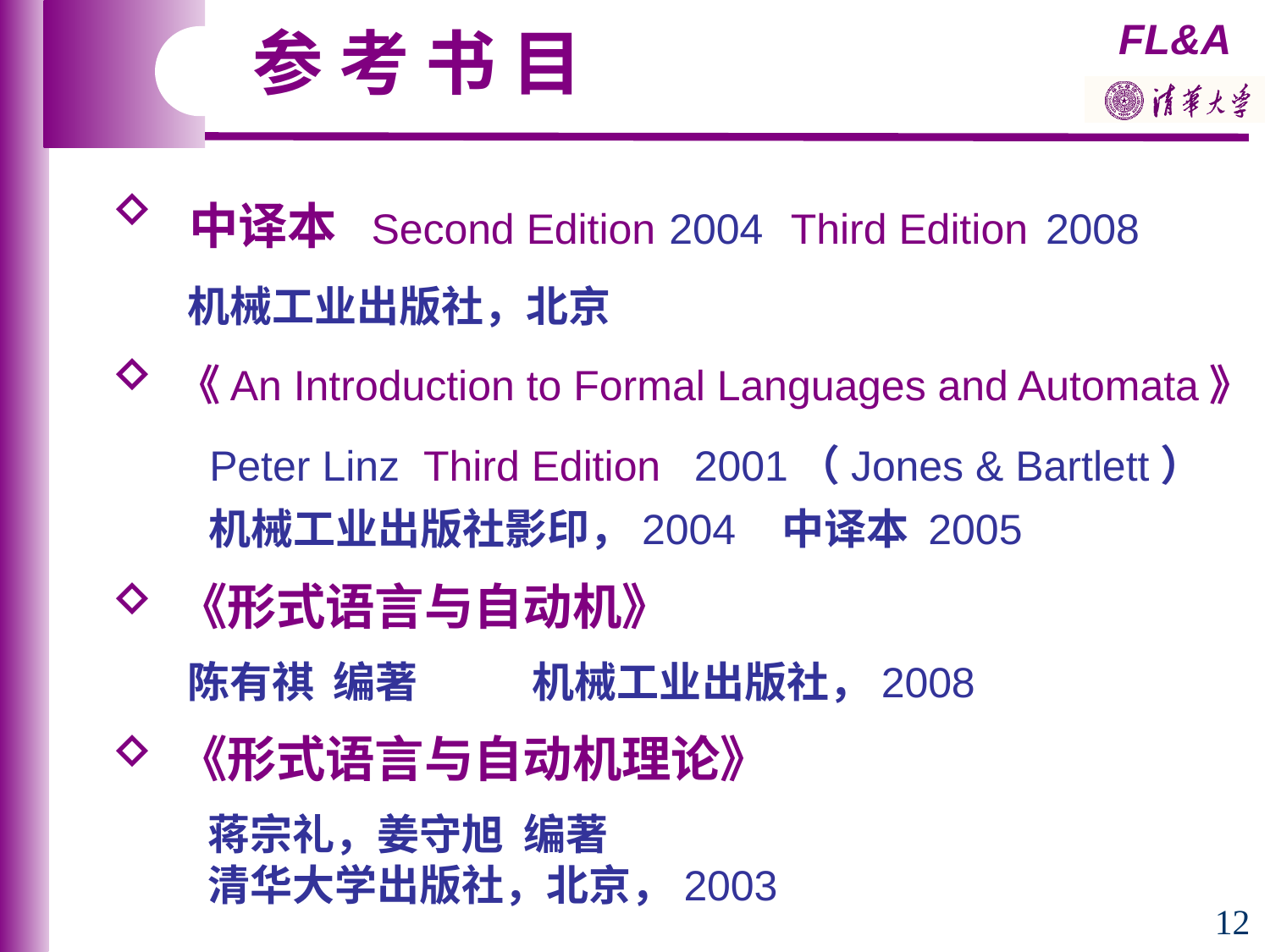

参 考 书 目

  中译本  Second Edition 2004  Third Edition 2008

       机械工业出版社，北京

 《An Introduction to Formal Languages and Automata》
     Peter Linz  Third Edition  2001（Jones & Bartlett）
     机械工业出版社影印，2004   中译本 2005

 《形式语言与自动机》

       陈有祺  编著            机械工业出版社，2008

 《形式语言与自动机理论》

      蒋宗礼，姜守旭  编著
      清华大学出版社，北京，2003
12